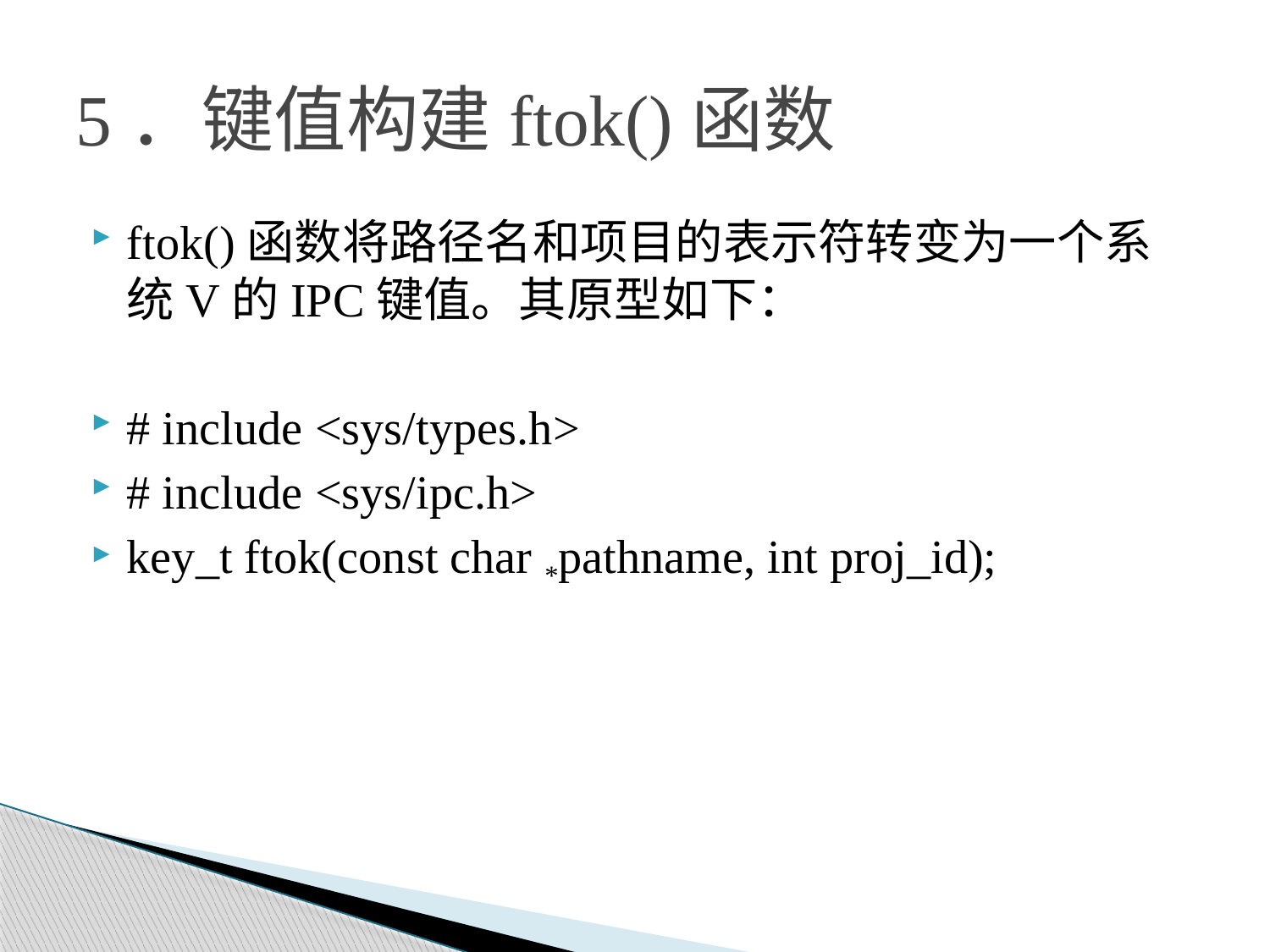

# 5．键值构建ftok()函数
ftok()函数将路径名和项目的表示符转变为一个系统V的IPC键值。其原型如下：

# include <sys/types.h>
# include <sys/ipc.h>
key_t ftok(const char *pathname, int proj_id);